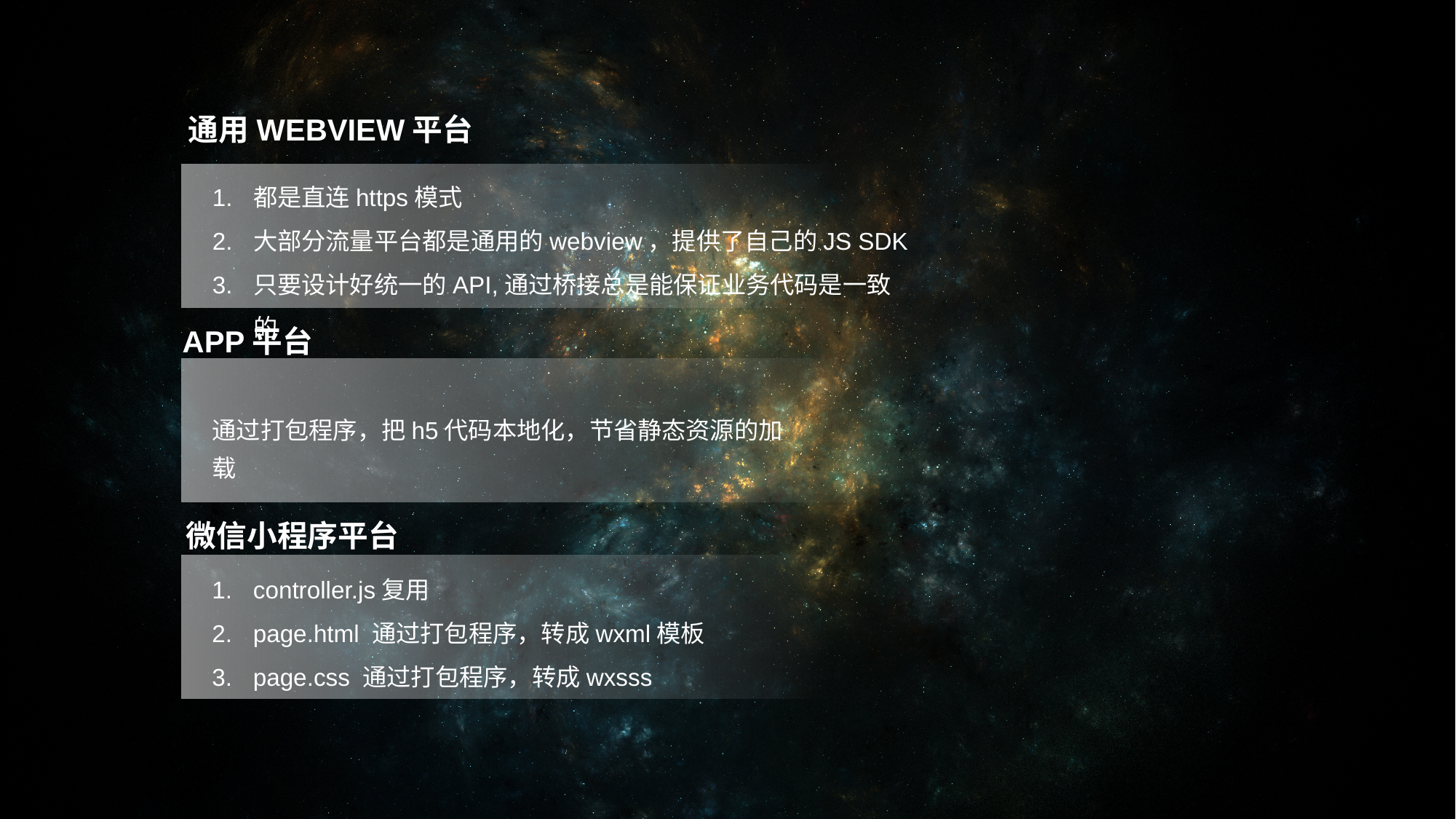

通用WEBVIEW平台
都是直连https模式
大部分流量平台都是通用的webview，提供了自己的JS SDK
只要设计好统一的API,通过桥接总是能保证业务代码是一致的

APP平台

通过打包程序，把h5代码本地化，节省静态资源的加载
微信小程序平台

controller.js复用
page.html 通过打包程序，转成wxml模板
page.css 通过打包程序，转成wxsss